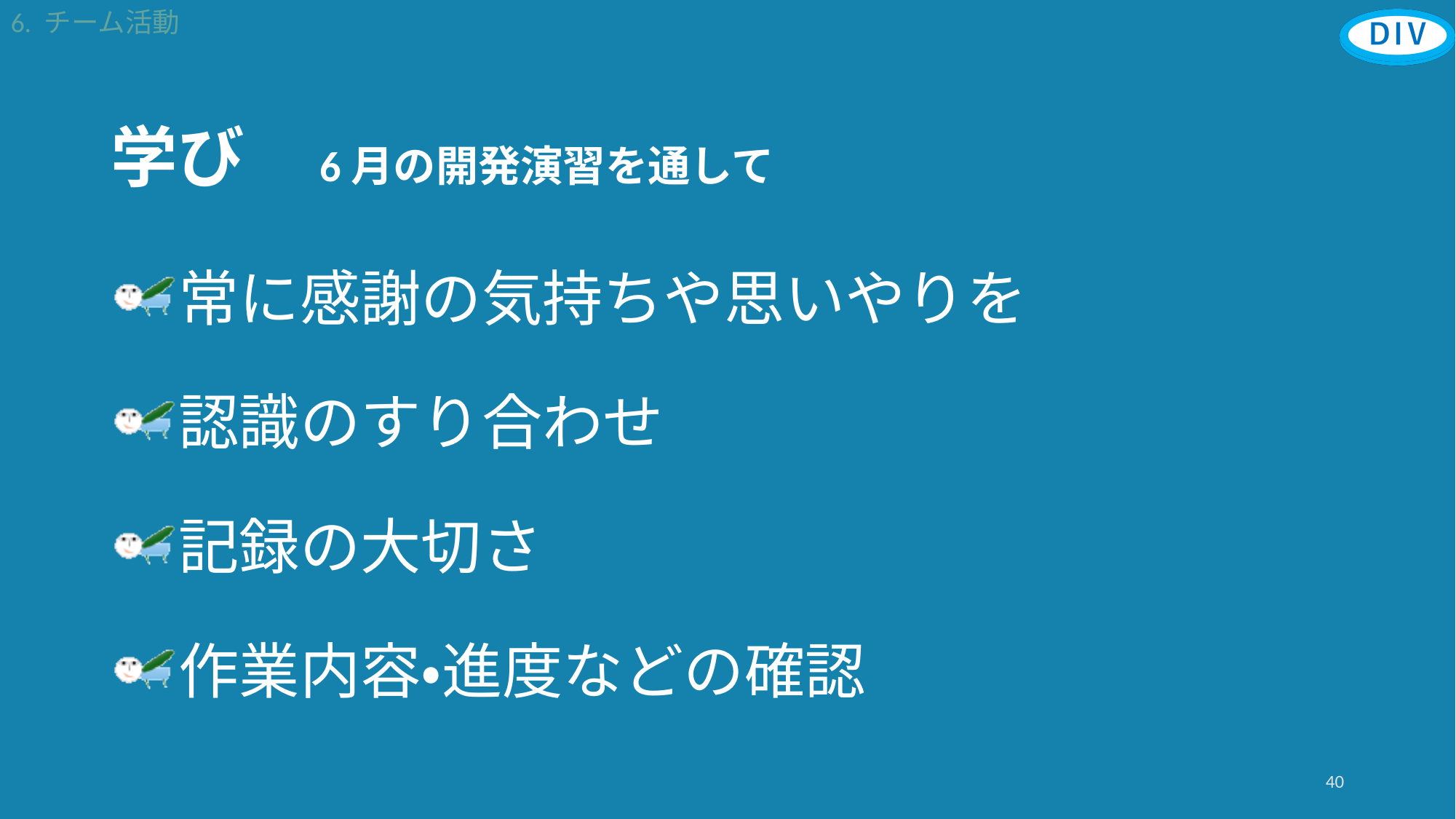

6. チーム活動
# 学び　6月の開発演習を通して
常に感謝の気持ちや思いやりを
認識のすり合わせ
記録の大切さ
作業内容・進度などの確認
40